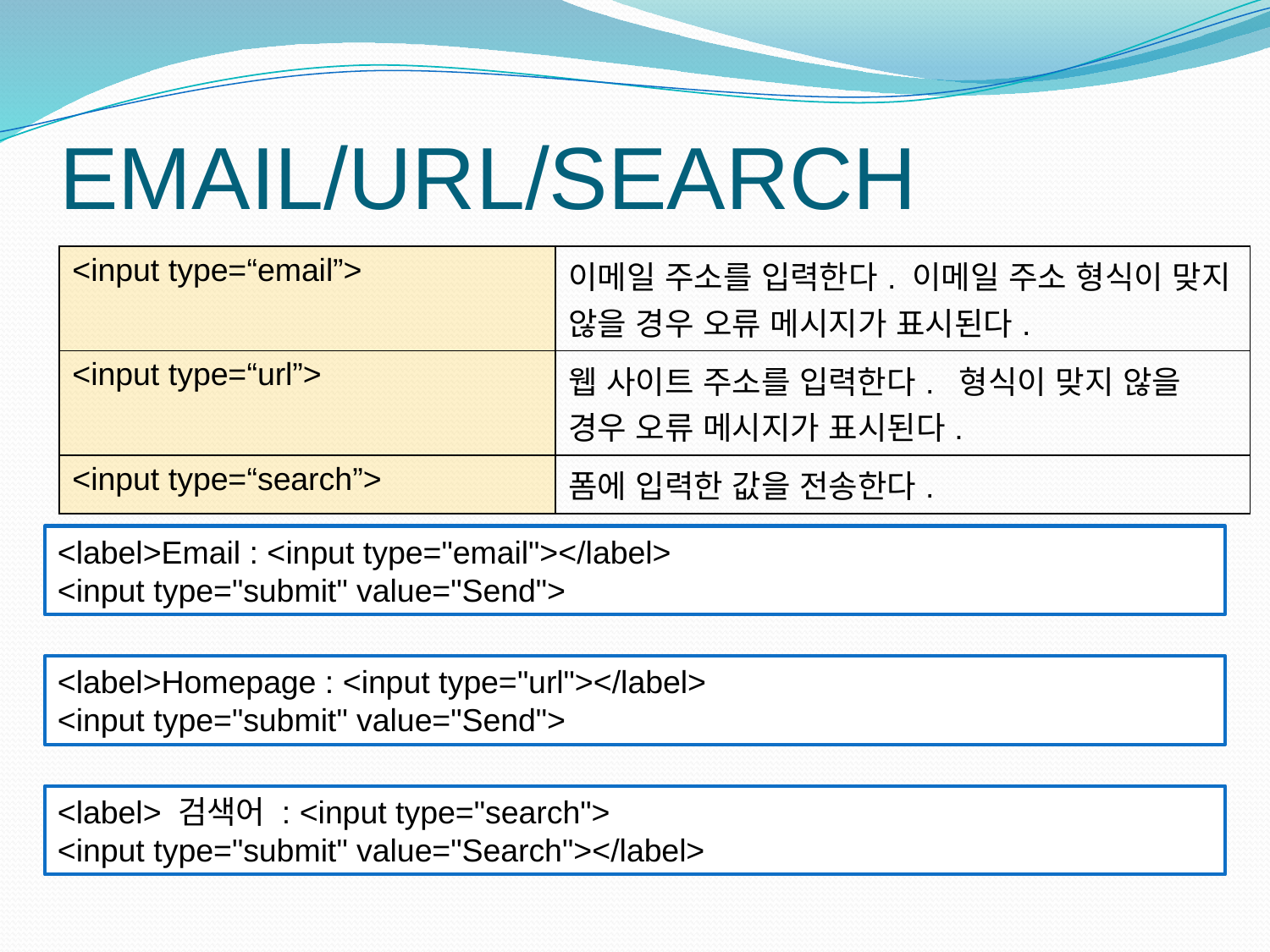

# EMAIL/URL/SEARCH
| <input type=“email”> | 이메일 주소를 입력한다. 이메일 주소 형식이 맞지 않을 경우 오류 메시지가 표시된다. |
| --- | --- |
| <input type=“url”> | 웹 사이트 주소를 입력한다. 형식이 맞지 않을 경우 오류 메시지가 표시된다. |
| <input type=“search”> | 폼에 입력한 값을 전송한다. |
<label>Email : <input type="email"></label>
<input type="submit" value="Send">
<label>Homepage : <input type="url"></label>
<input type="submit" value="Send">
<label> 검색어 : <input type="search">
<input type="submit" value="Search"></label>